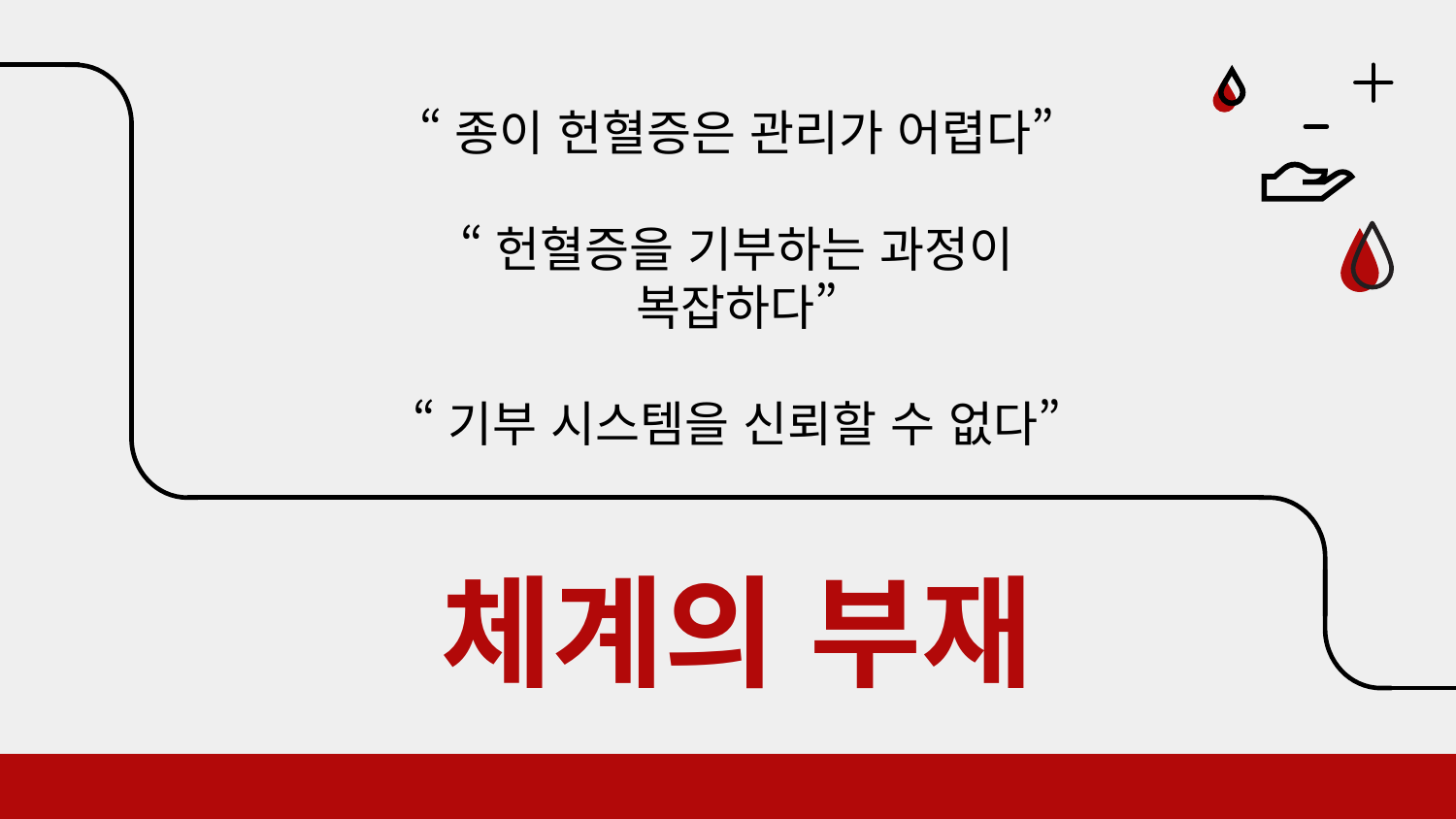

“종이 헌혈증은 관리가 어렵다”

“헌혈증을 기부하는 과정이 복잡하다”

“기부 시스템을 신뢰할 수 없다”

# 체계의 부재